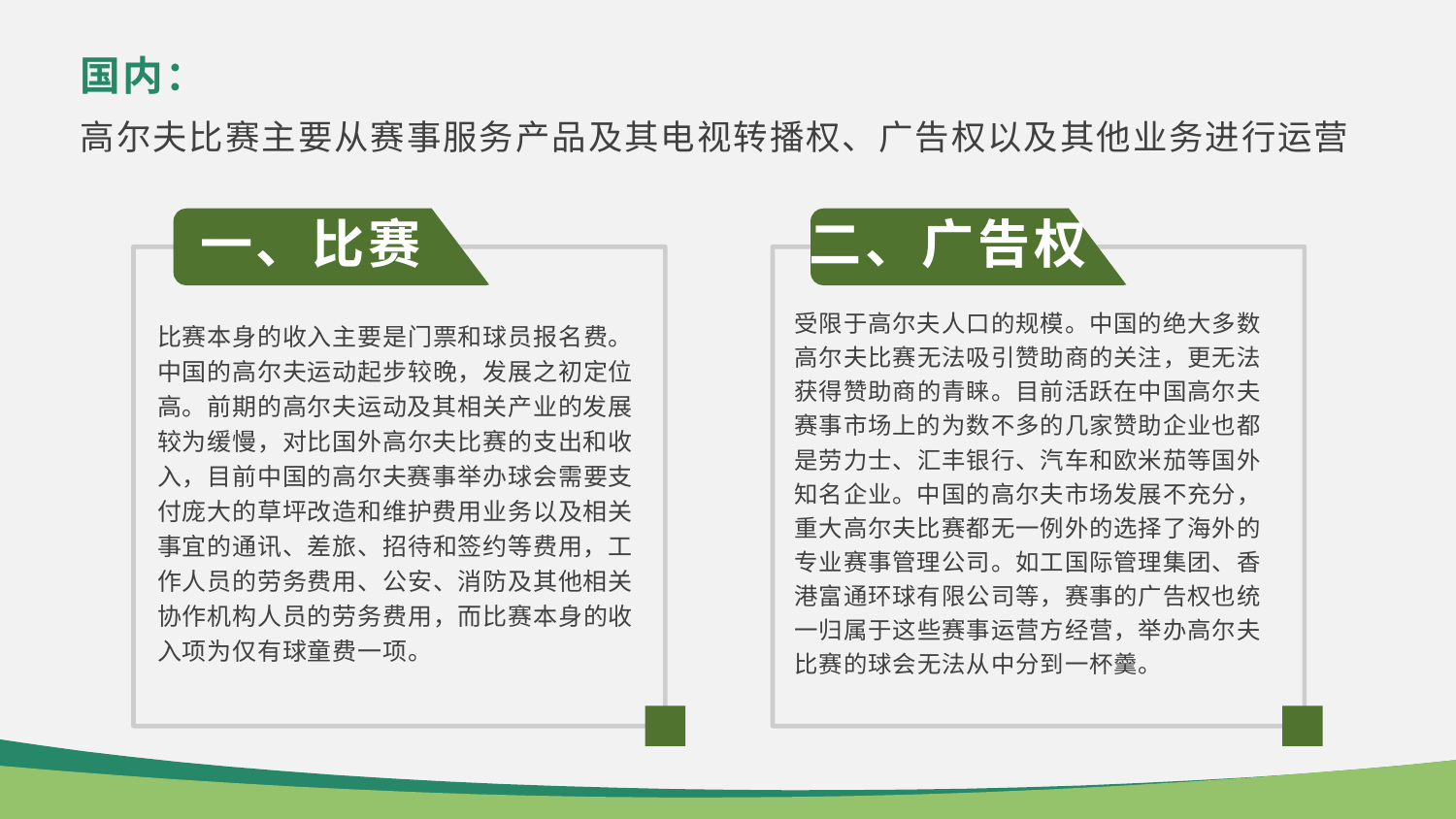

国内：
高尔夫比赛主要从赛事服务产品及其电视转播权、广告权以及其他业务进行运营
一、比赛
二、广告权

比赛本身的收入主要是门票和球员报名费。中国的高尔夫运动起步较晚，发展之初定位高。前期的高尔夫运动及其相关产业的发展较为缓慢，对比国外高尔夫比赛的支出和收入，目前中国的高尔夫赛事举办球会需要支付庞大的草坪改造和维护费用业务以及相关事宜的通讯、差旅、招待和签约等费用，工作人员的劳务费用、公安、消防及其他相关协作机构人员的劳务费用，而比赛本身的收入项为仅有球童费一项。
受限于高尔夫人口的规模。中国的绝大多数高尔夫比赛无法吸引赞助商的关注，更无法获得赞助商的青睐。目前活跃在中国高尔夫赛事市场上的为数不多的几家赞助企业也都是劳力士、汇丰银行、汽车和欧米茄等国外知名企业。中国的高尔夫市场发展不充分，重大高尔夫比赛都无一例外的选择了海外的专业赛事管理公司。如工国际管理集团、香港富通环球有限公司等，赛事的广告权也统一归属于这些赛事运营方经营，举办高尔夫比赛的球会无法从中分到一杯羹。